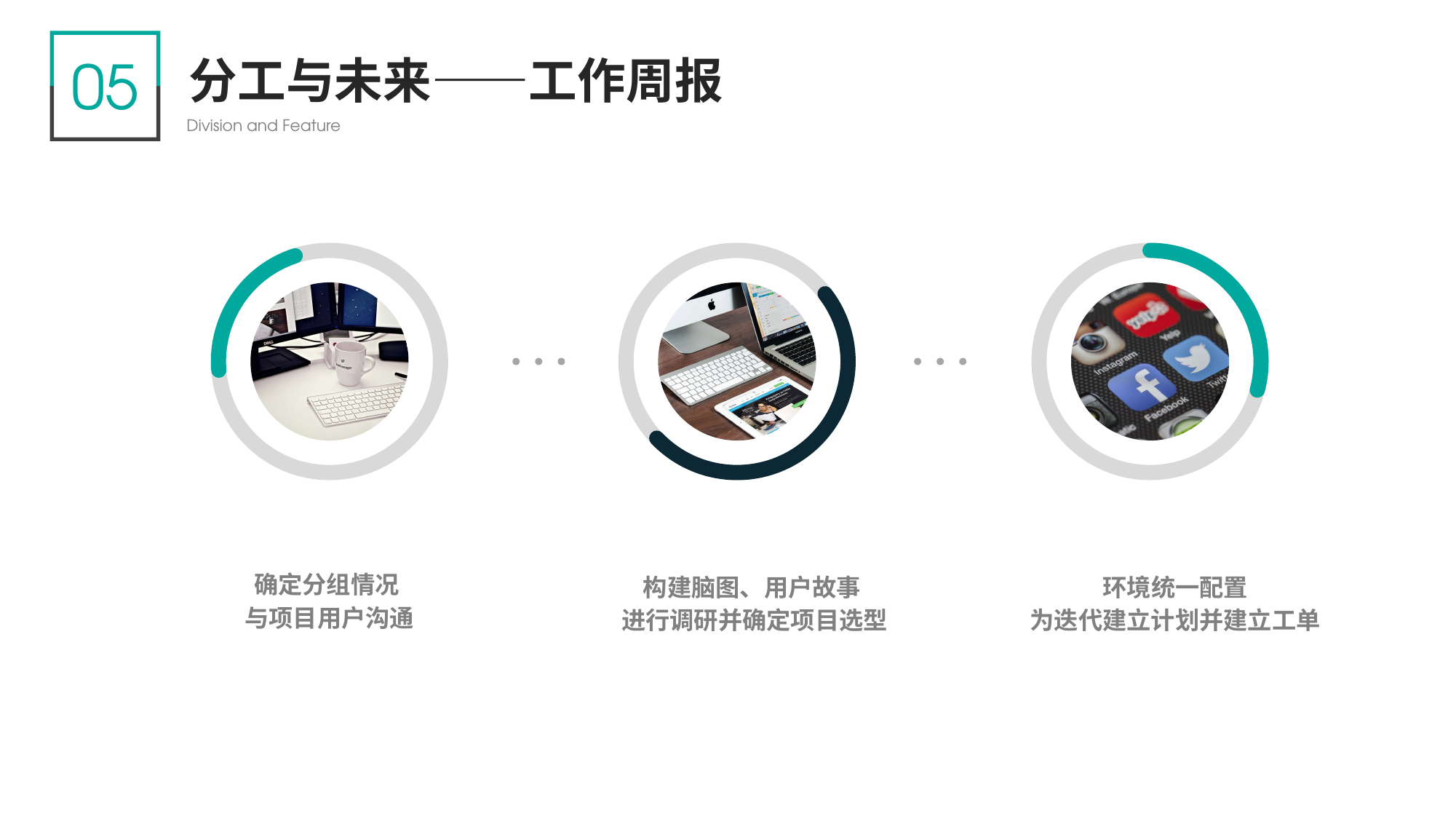

05
分工与未来——工作周报
Division and Feature

确定分组情况
与项目用户沟通
构建脑图、用户故事
进行调研并确定项目选型
环境统一配置
为迭代建立计划并建立工单